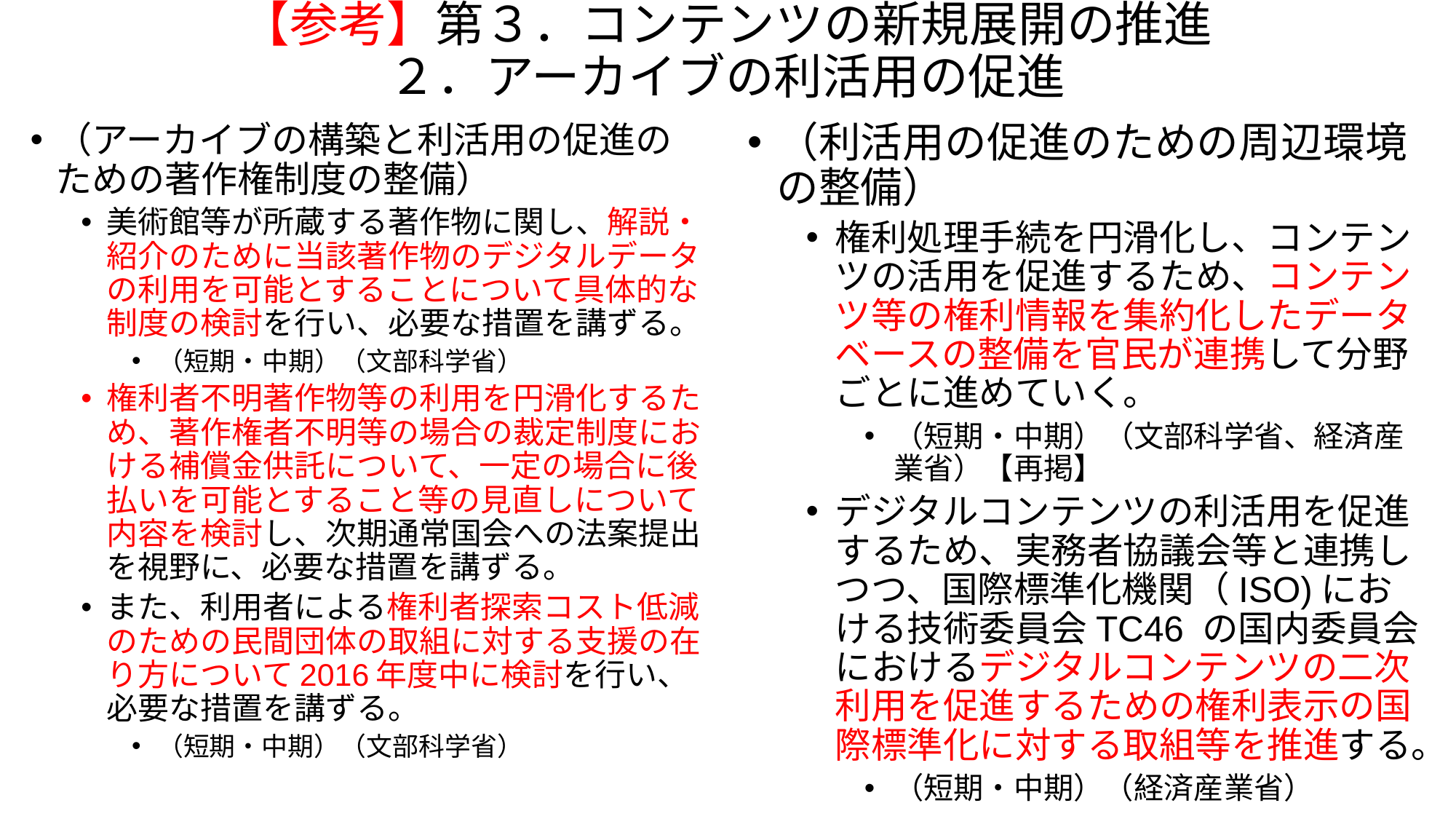

# 【参考】第３．コンテンツの新規展開の推進 ２．アーカイブの利活用の促進
（アーカイブの構築と利活用の促進のための著作権制度の整備）
美術館等が所蔵する著作物に関し、解説・紹介のために当該著作物のデジタルデータの利用を可能とすることについて具体的な制度の検討を行い、必要な措置を講ずる。
（短期・中期）（文部科学省）
権利者不明著作物等の利用を円滑化するため、著作権者不明等の場合の裁定制度における補償金供託について、一定の場合に後払いを可能とすること等の見直しについて内容を検討し、次期通常国会への法案提出を視野に、必要な措置を講ずる。
また、利用者による権利者探索コスト低減のための民間団体の取組に対する支援の在り方について2016年度中に検討を行い、必要な措置を講ずる。
（短期・中期）（文部科学省）
（利活用の促進のための周辺環境の整備）
権利処理手続を円滑化し、コンテンツの活用を促進するため、コンテンツ等の権利情報を集約化したデータベースの整備を官民が連携して分野ごとに進めていく。
（短期・中期）（文部科学省、経済産業省）【再掲】
デジタルコンテンツの利活用を促進するため、実務者協議会等と連携しつつ、国際標準化機関（ISO)における技術委員会TC46 の国内委員会におけるデジタルコンテンツの二次利用を促進するための権利表示の国際標準化に対する取組等を推進する。
（短期・中期）（経済産業省）